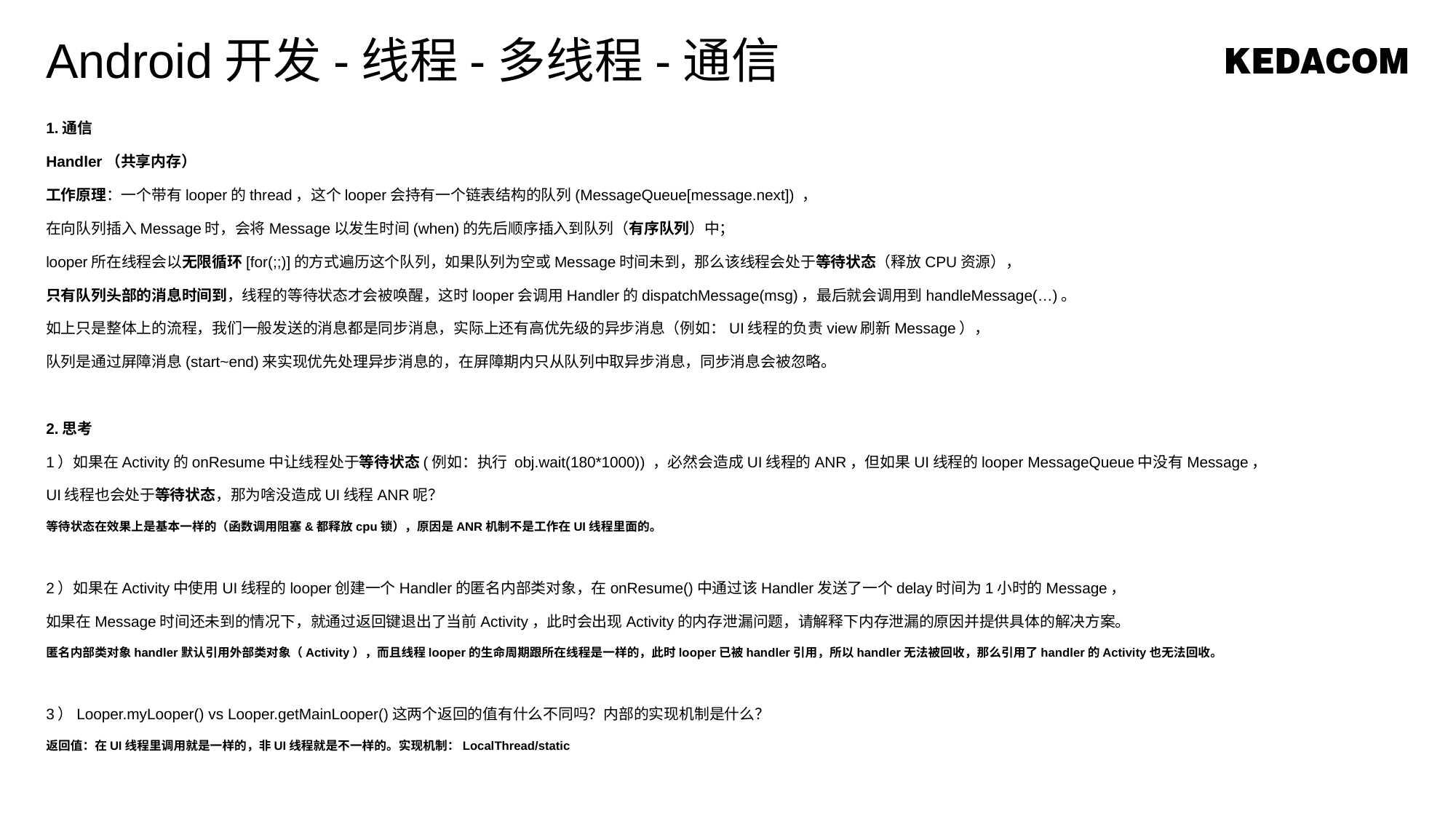

Android开发-线程-多线程-通信
1.通信
Handler（共享内存）
工作原理：一个带有looper的thread，这个looper会持有一个链表结构的队列(MessageQueue[message.next]) ，
在向队列插入Message时，会将Message以发生时间(when)的先后顺序插入到队列（有序队列）中；
looper所在线程会以无限循环[for(;;)]的方式遍历这个队列，如果队列为空或Message时间未到，那么该线程会处于等待状态（释放CPU资源），
只有队列头部的消息时间到，线程的等待状态才会被唤醒，这时looper会调用Handler的dispatchMessage(msg)，最后就会调用到handleMessage(…)。
如上只是整体上的流程，我们一般发送的消息都是同步消息，实际上还有高优先级的异步消息（例如：UI线程的负责view刷新Message），
队列是通过屏障消息(start~end)来实现优先处理异步消息的，在屏障期内只从队列中取异步消息，同步消息会被忽略。

2.思考
1）如果在Activity的onResume中让线程处于等待状态(例如：执行 obj.wait(180*1000)) ，必然会造成UI线程的ANR，但如果UI线程的looper MessageQueue中没有Message，
UI线程也会处于等待状态，那为啥没造成UI线程ANR呢？
等待状态在效果上是基本一样的（函数调用阻塞&都释放cpu锁），原因是ANR机制不是工作在UI线程里面的。

2）如果在Activity中使用UI线程的looper创建一个Handler的匿名内部类对象，在onResume()中通过该Handler发送了一个delay时间为1小时的Message，
如果在Message时间还未到的情况下，就通过返回键退出了当前Activity，此时会出现Activity的内存泄漏问题，请解释下内存泄漏的原因并提供具体的解决方案。
匿名内部类对象handler默认引用外部类对象（Activity），而且线程looper的生命周期跟所在线程是一样的，此时looper已被handler引用，所以handler无法被回收，那么引用了handler的Activity也无法回收。

3）Looper.myLooper() vs Looper.getMainLooper()这两个返回的值有什么不同吗？内部的实现机制是什么？
返回值：在UI线程里调用就是一样的，非UI线程就是不一样的。实现机制：LocalThread/static